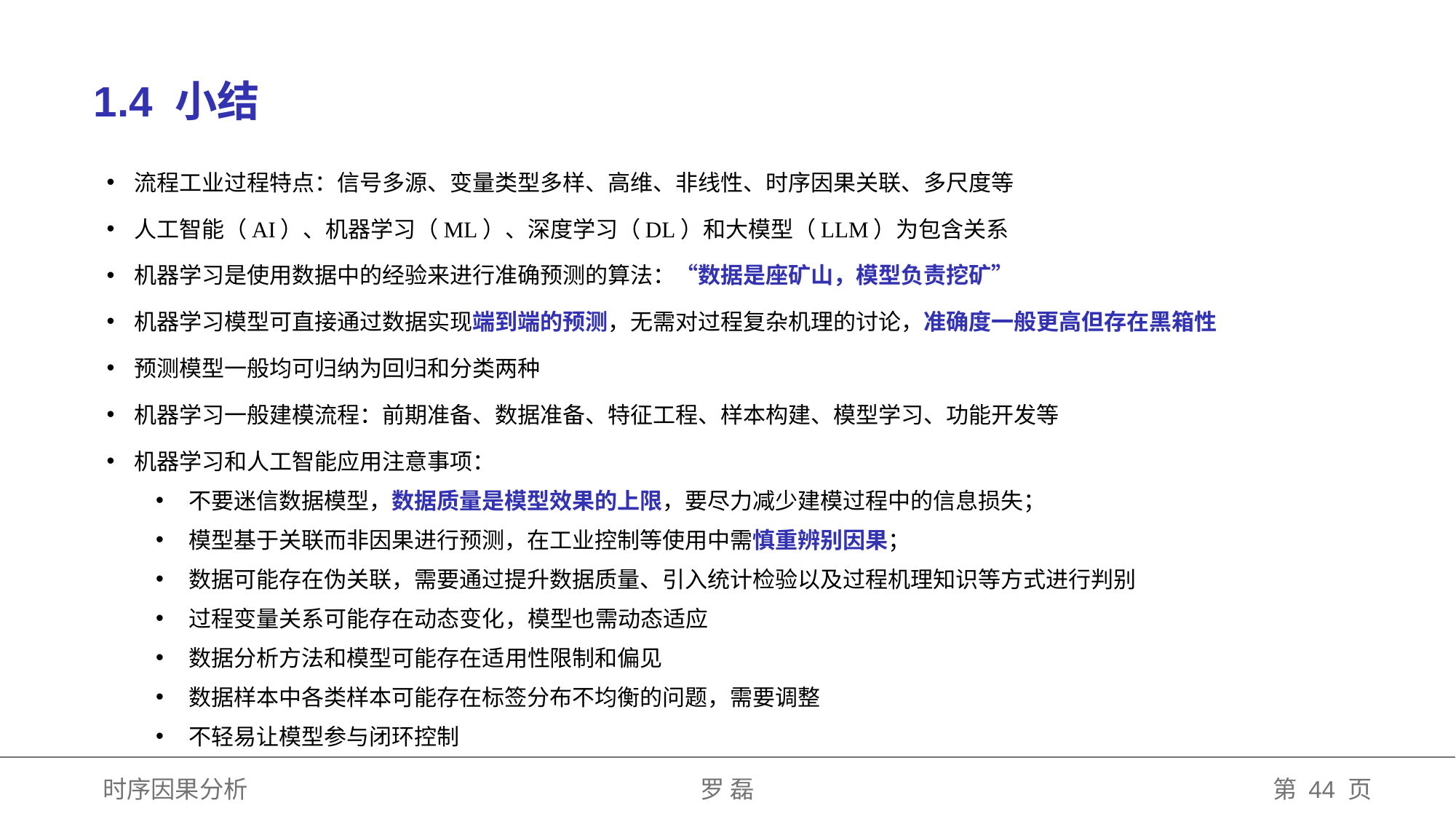

1.4 小结
流程工业过程特点：信号多源、变量类型多样、高维、非线性、时序因果关联、多尺度等
人工智能（AI）、机器学习（ML）、深度学习（DL）和大模型（LLM）为包含关系
机器学习是使用数据中的经验来进行准确预测的算法：“数据是座矿山，模型负责挖矿”
机器学习模型可直接通过数据实现端到端的预测，无需对过程复杂机理的讨论，准确度一般更高但存在黑箱性
预测模型一般均可归纳为回归和分类两种
机器学习一般建模流程：前期准备、数据准备、特征工程、样本构建、模型学习、功能开发等
机器学习和人工智能应用注意事项：
不要迷信数据模型，数据质量是模型效果的上限，要尽力减少建模过程中的信息损失；
模型基于关联而非因果进行预测，在工业控制等使用中需慎重辨别因果；
数据可能存在伪关联，需要通过提升数据质量、引入统计检验以及过程机理知识等方式进行判别
过程变量关系可能存在动态变化，模型也需动态适应
数据分析方法和模型可能存在适用性限制和偏见
数据样本中各类样本可能存在标签分布不均衡的问题，需要调整
不轻易让模型参与闭环控制